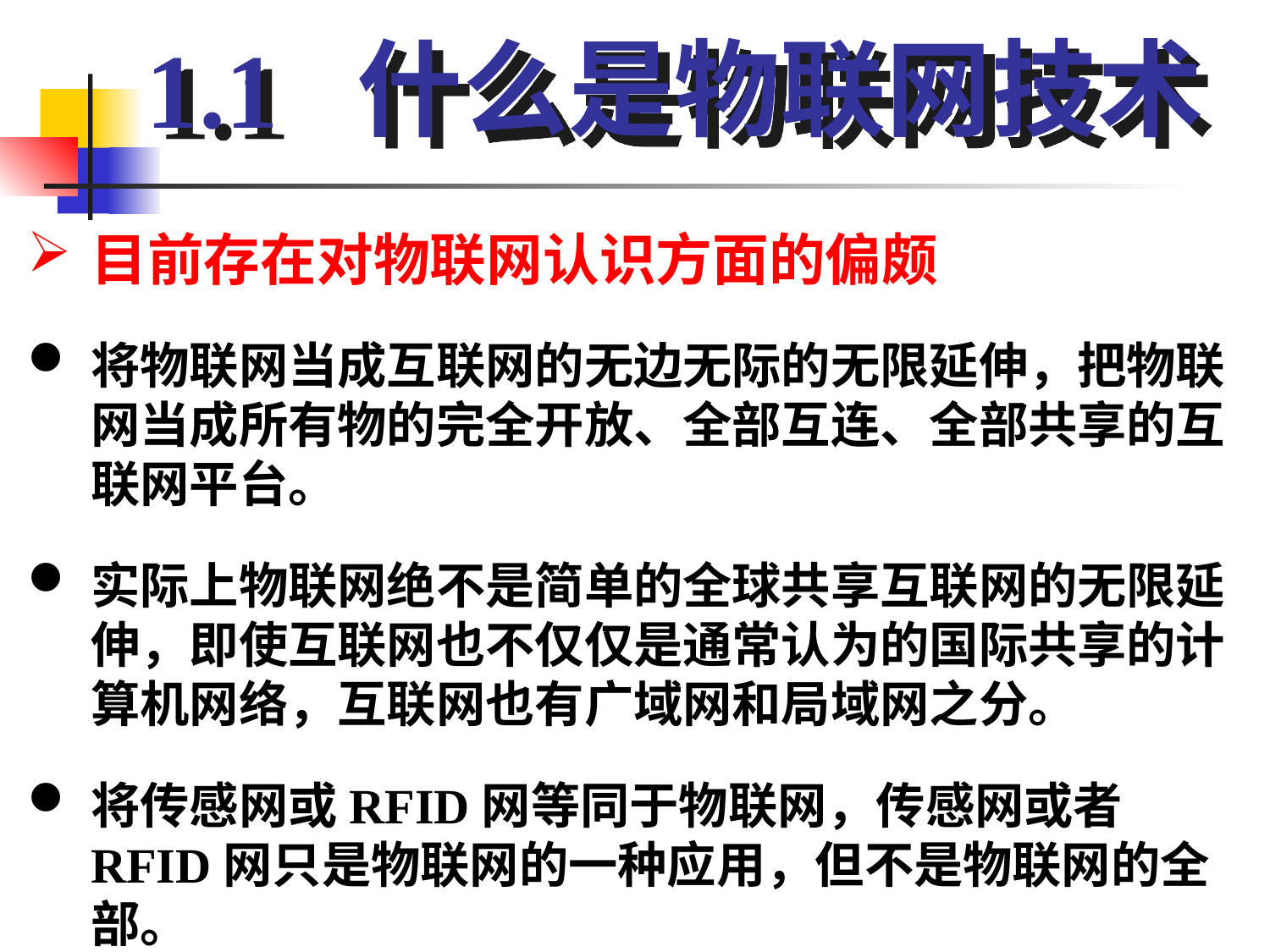

1.1  什么是物联网技术
目前存在对物联网认识方面的偏颇

将物联网当成互联网的无边无际的无限延伸，把物联网当成所有物的完全开放、全部互连、全部共享的互联网平台。

实际上物联网绝不是简单的全球共享互联网的无限延伸，即使互联网也不仅仅是通常认为的国际共享的计算机网络，互联网也有广域网和局域网之分。

将传感网或RFID网等同于物联网，传感网或者RFID网只是物联网的一种应用，但不是物联网的全部。